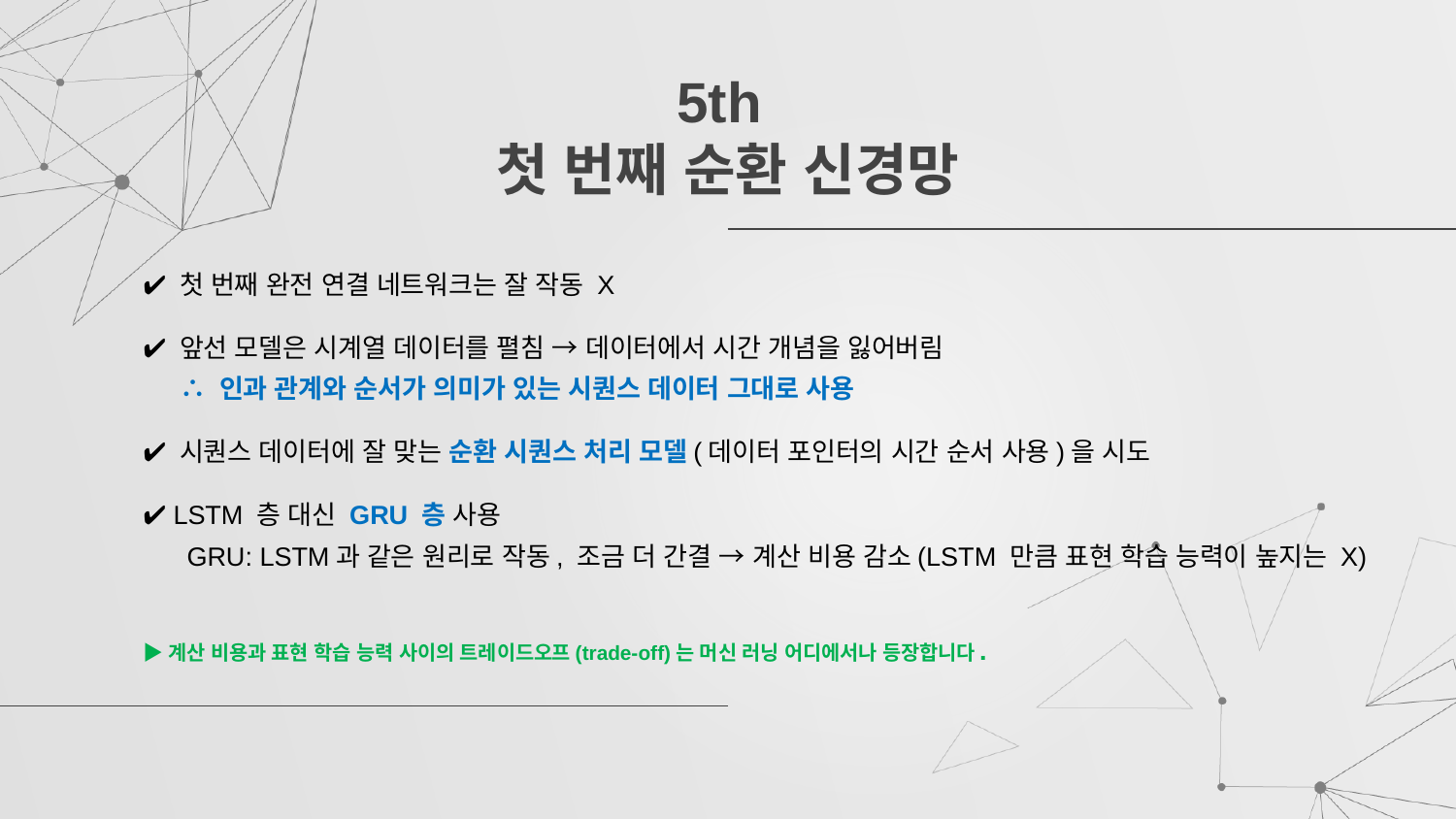

# 5th 첫 번째 순환 신경망
✔ 첫 번째 완전 연결 네트워크는 잘 작동 X

✔ 앞선 모델은 시계열 데이터를 펼침 → 데이터에서 시간 개념을 잃어버림

     ∴ 인과 관계와 순서가 의미가 있는 시퀀스 데이터 그대로 사용

✔ 시퀀스 데이터에 잘 맞는 순환 시퀀스 처리 모델(데이터 포인터의 시간 순서 사용)을 시도

✔ LSTM 층 대신 GRU 층 사용

      GRU: LSTM과 같은 원리로 작동, 조금 더 간결 → 계산 비용 감소(LSTM 만큼 표현 학습 능력이 높지는 X)

▶계산 비용과 표현 학습 능력 사이의 트레이드오프(trade-off)는 머신 러닝 어디에서나 등장합니다.